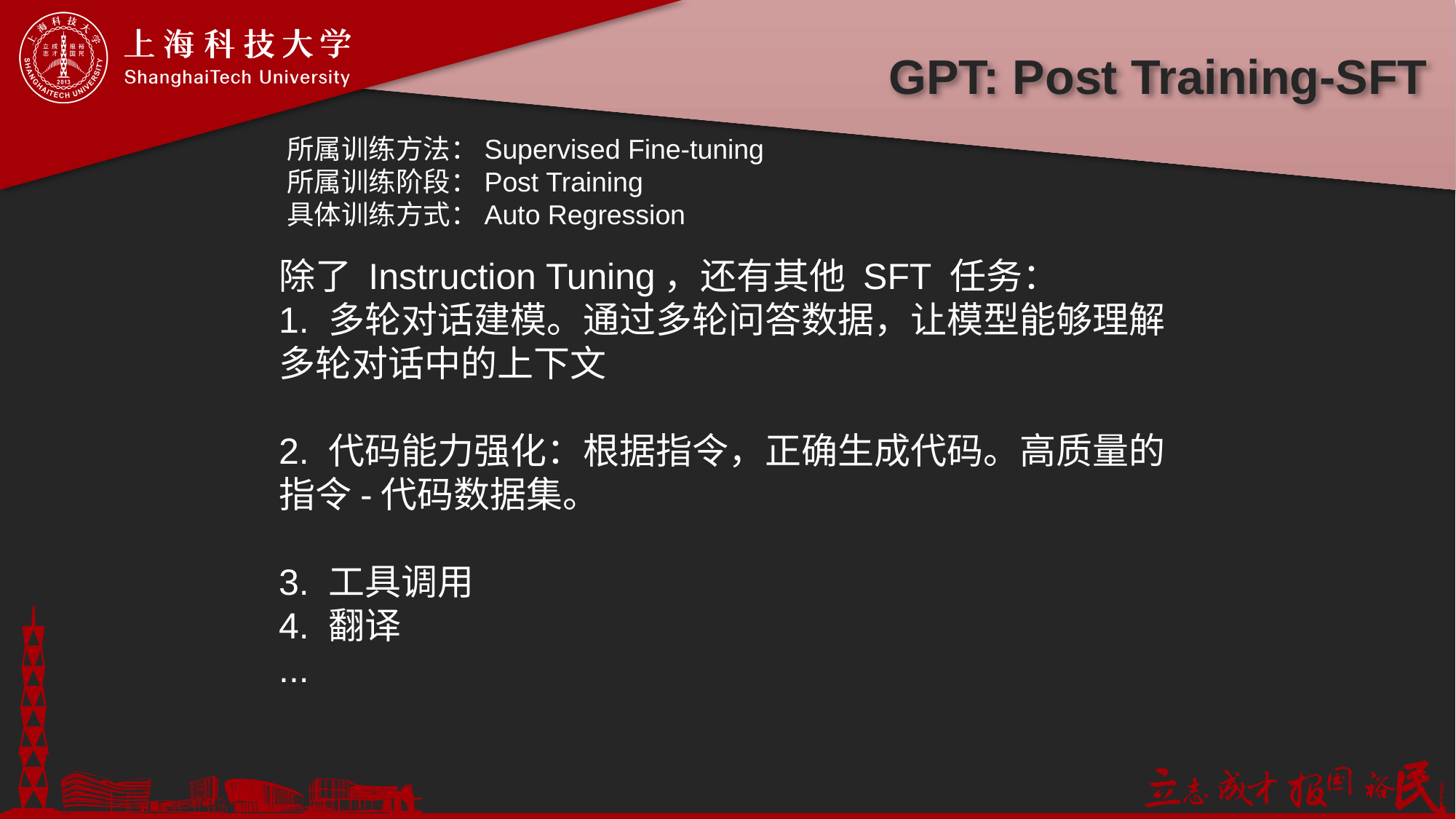

# GPT: Post Training-SFT
所属训练方法：Supervised Fine-tuning
所属训练阶段：Post Training
具体训练方式：Auto Regression

除了 Instruction Tuning，还有其他 SFT 任务：
1. 多轮对话建模。通过多轮问答数据，让模型能够理解多轮对话中的上下文

2. 代码能力强化：根据指令，正确生成代码。高质量的指令-代码数据集。

3. 工具调用
4. 翻译
...